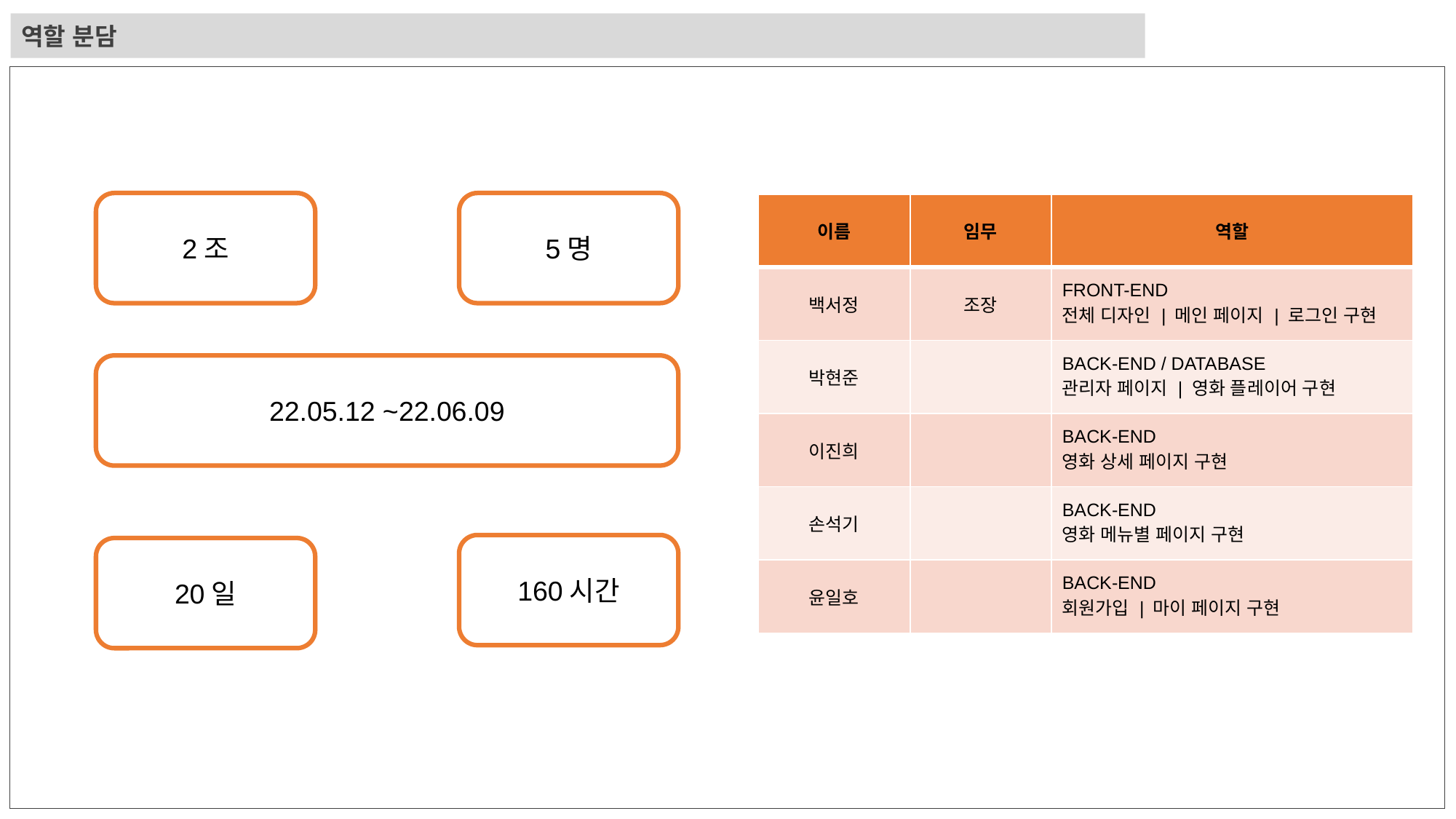

역할 분담

5명
2조
| 이름 | 임무 | 역할 |
| --- | --- | --- |
| 백서정 | 조장 | FRONT-END 전체 디자인 | 메인 페이지 | 로그인 구현 |
| 박현준 |  | BACK-END / DATABASE 관리자 페이지 | 영화 플레이어 구현 |
| 이진희 |  | BACK-END 영화 상세 페이지 구현 |
| 손석기 |  | BACK-END 영화 메뉴별 페이지 구현 |
| 윤일호 |  | BACK-END 회원가입 | 마이 페이지 구현 |
22.05.12 ~22.06.09
160시간
20일